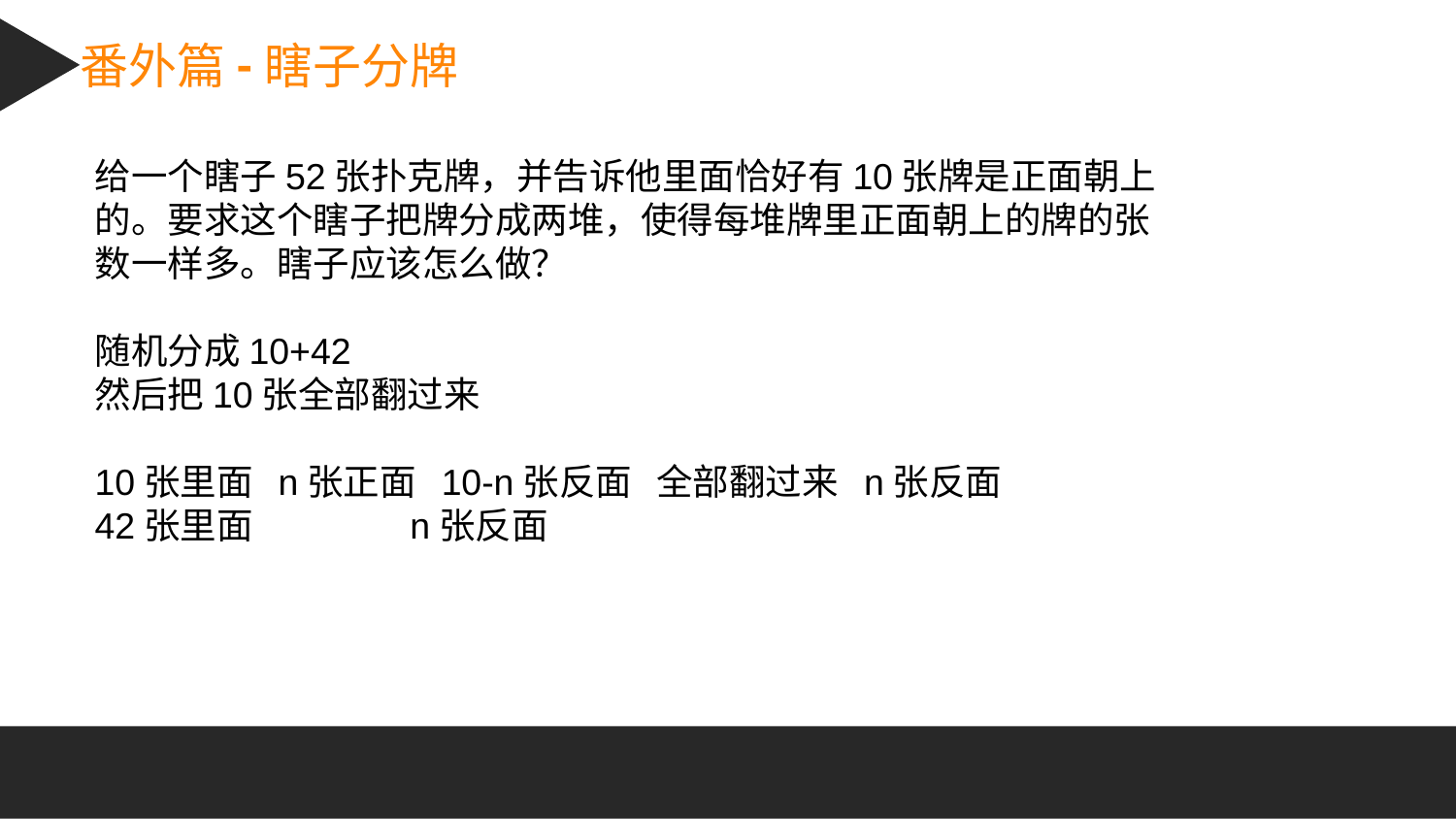

番外篇-瞎子分牌
给一个瞎子52张扑克牌，并告诉他里面恰好有10张牌是正面朝上的。要求这个瞎子把牌分成两堆，使得每堆牌里正面朝上的牌的张数一样多。瞎子应该怎么做？

随机分成10+42
然后把10张全部翻过来

10张里面  n张正面  10-n张反面   全部翻过来  n张反面
42张里面                  n张反面